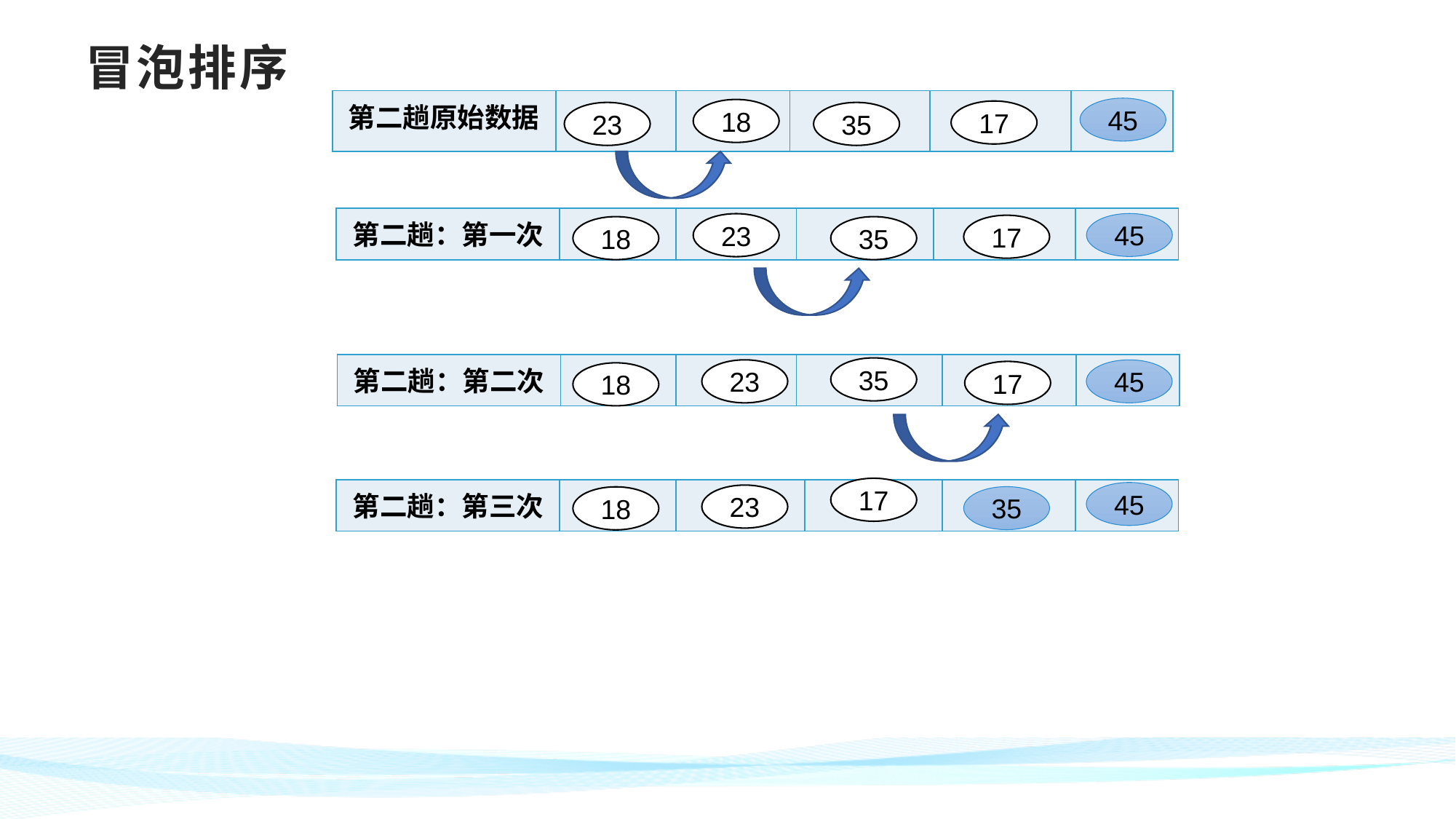

# 冒泡排序
| 第二趟原始数据 |  |  |  |  |  |
| --- | --- | --- | --- | --- | --- |
45
18
17
23
35

| 第二趟：第一次 |  |  |  |  |  |
| --- | --- | --- | --- | --- | --- |
45
23
17
18
35

| 第二趟：第二次 |  |  |  |  |  |
| --- | --- | --- | --- | --- | --- |
35
23
45
17
18

17
| 第二趟：第三次 |  |  |  |  |  |
| --- | --- | --- | --- | --- | --- |
45
23
35
18
74